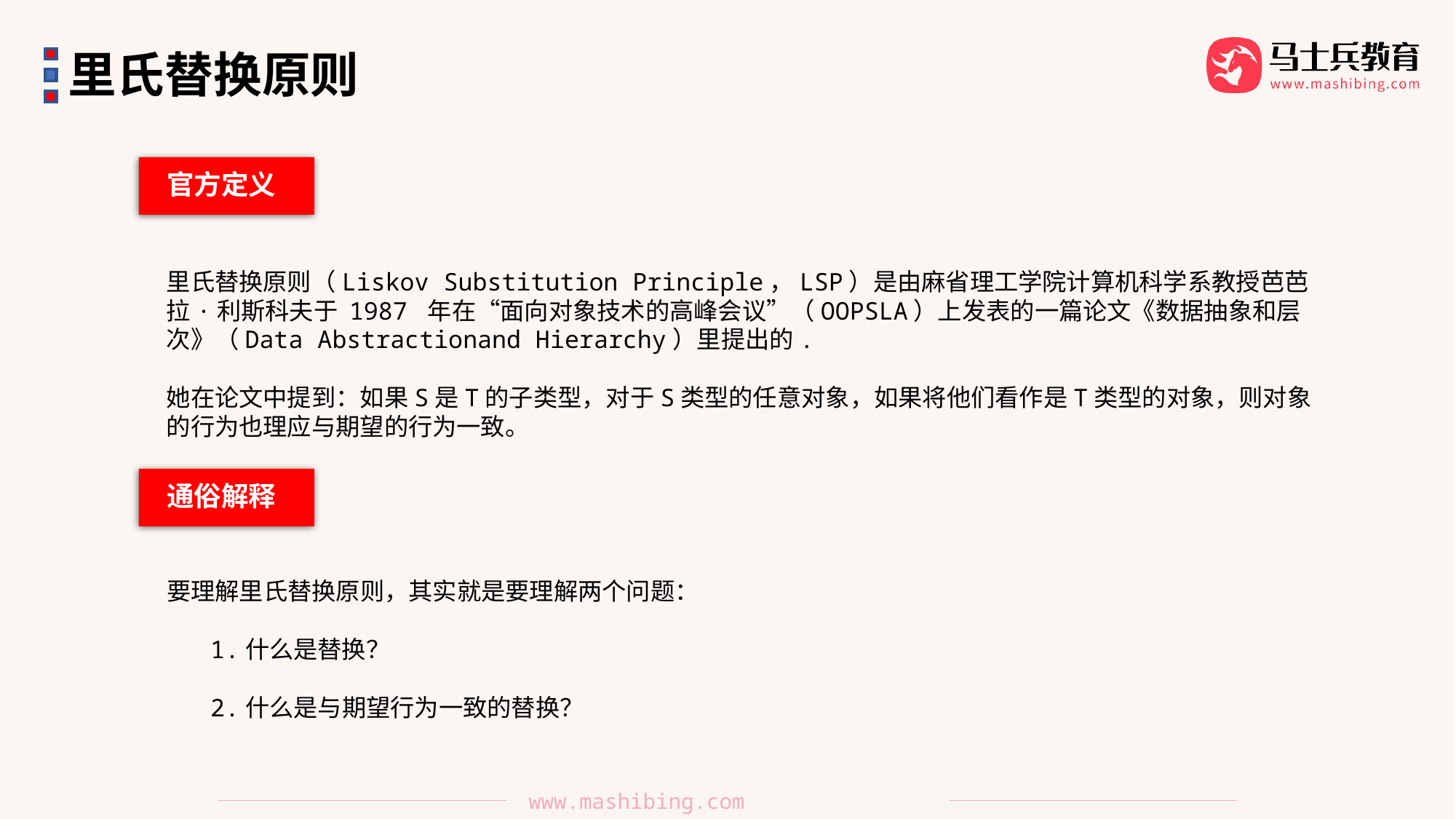

里氏替换原则

官方定义
里氏替换原则（Liskov Substitution Principle，LSP）是由麻省理工学院计算机科学系教授芭芭拉·利斯科夫于 1987 年在“面向对象技术的高峰会议”（OOPSLA）上发表的一篇论文《数据抽象和层次》（Data Abstractionand Hierarchy）里提出的.

她在论文中提到：如果S是T的子类型，对于S类型的任意对象，如果将他们看作是T类型的对象，则对象的行为也理应与期望的行为一致。

通俗解释
要理解里氏替换原则，其实就是要理解两个问题：

   1.什么是替换？

   2.什么是与期望行为一致的替换？